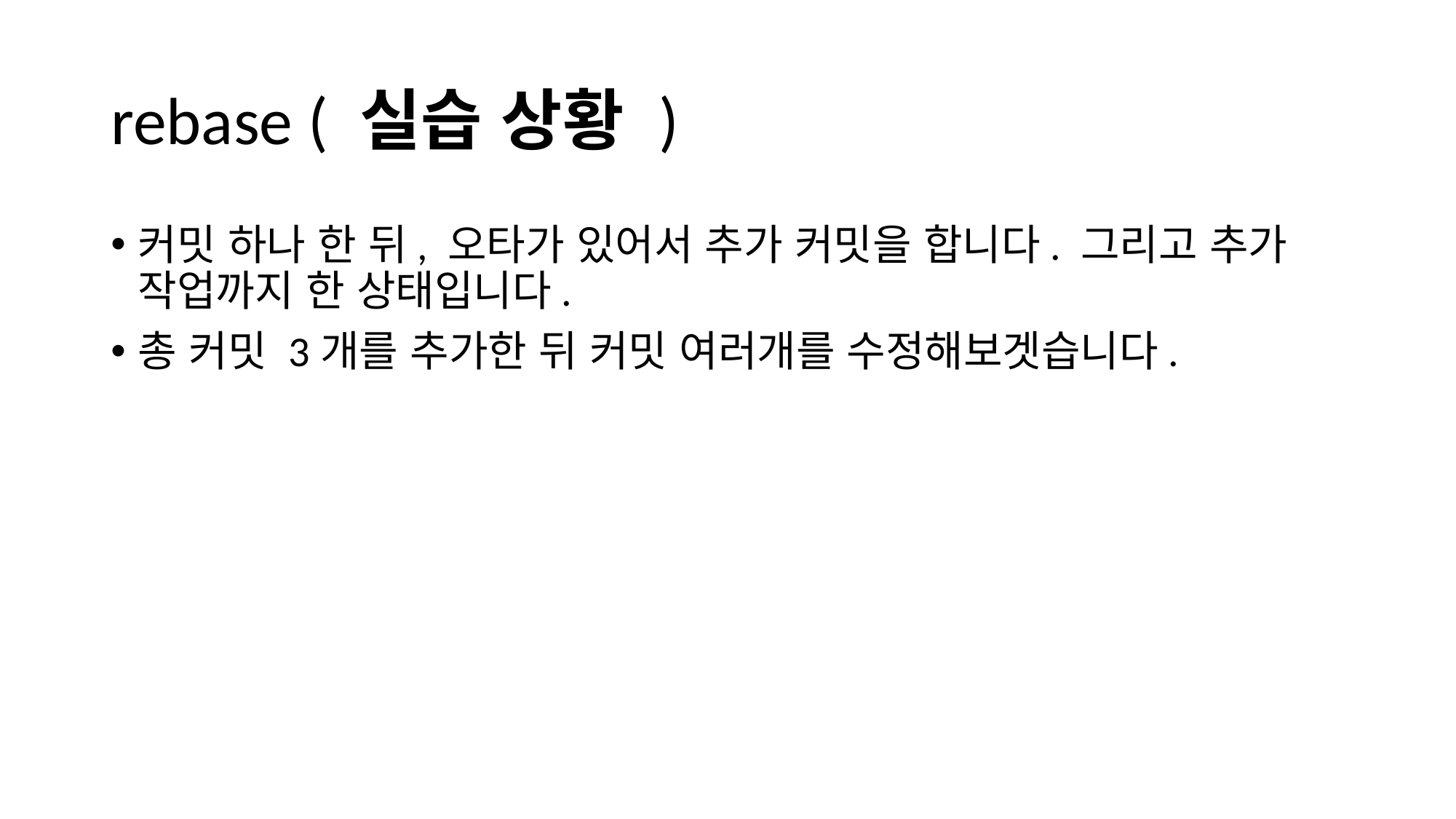

# rebase ( 실습 상황 )
커밋 하나 한 뒤, 오타가 있어서 추가 커밋을 합니다. 그리고 추가 작업까지 한 상태입니다.
총 커밋 3개를 추가한 뒤 커밋 여러개를 수정해보겟습니다.